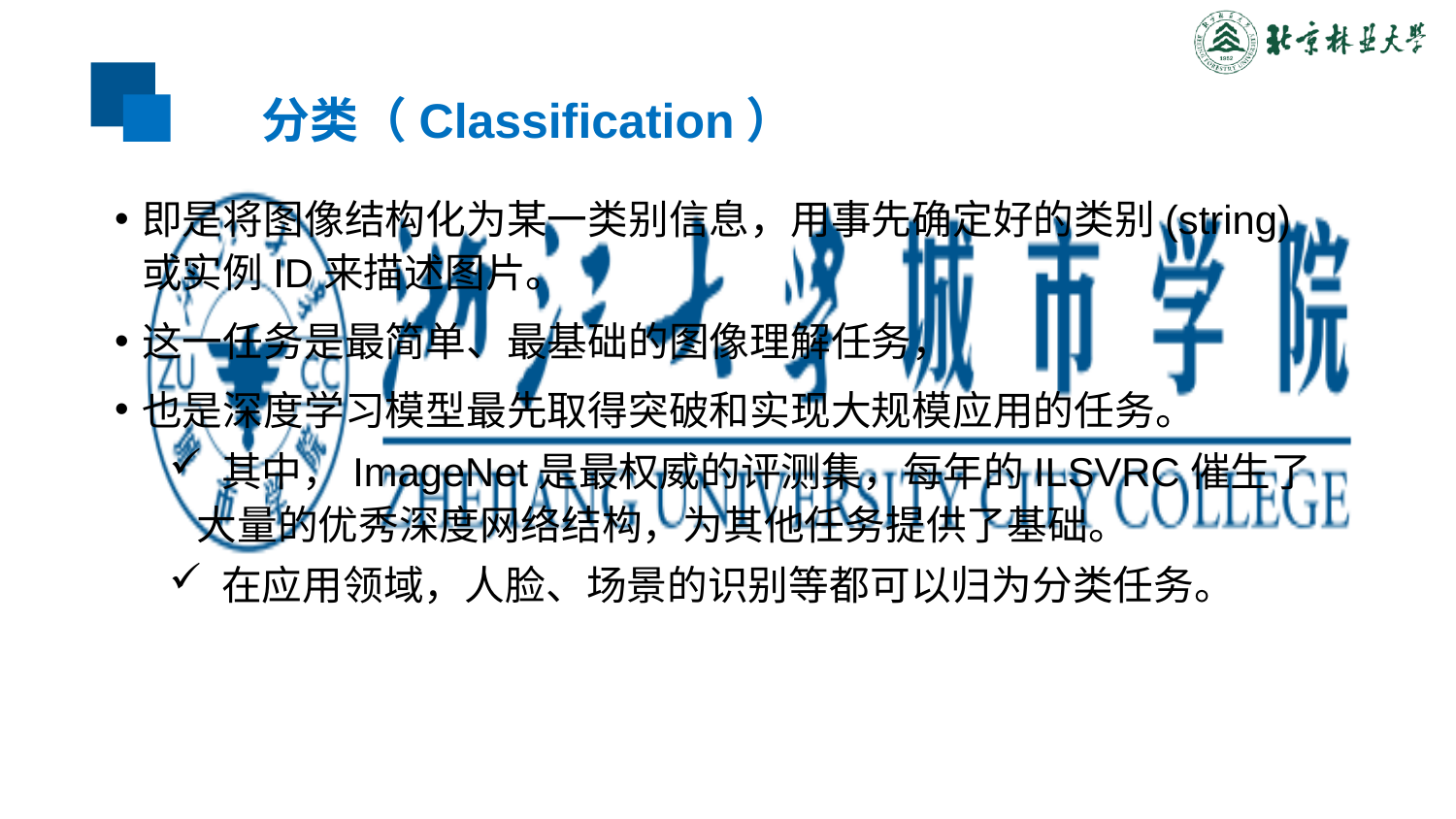

# 分类（Classification）

即是将图像结构化为某一类别信息，用事先确定好的类别(string)或实例ID来描述图片。
这一任务是最简单、最基础的图像理解任务，
也是深度学习模型最先取得突破和实现大规模应用的任务。
 其中，ImageNet是最权威的评测集，每年的ILSVRC催生了大量的优秀深度网络结构，为其他任务提供了基础。
 在应用领域，人脸、场景的识别等都可以归为分类任务。